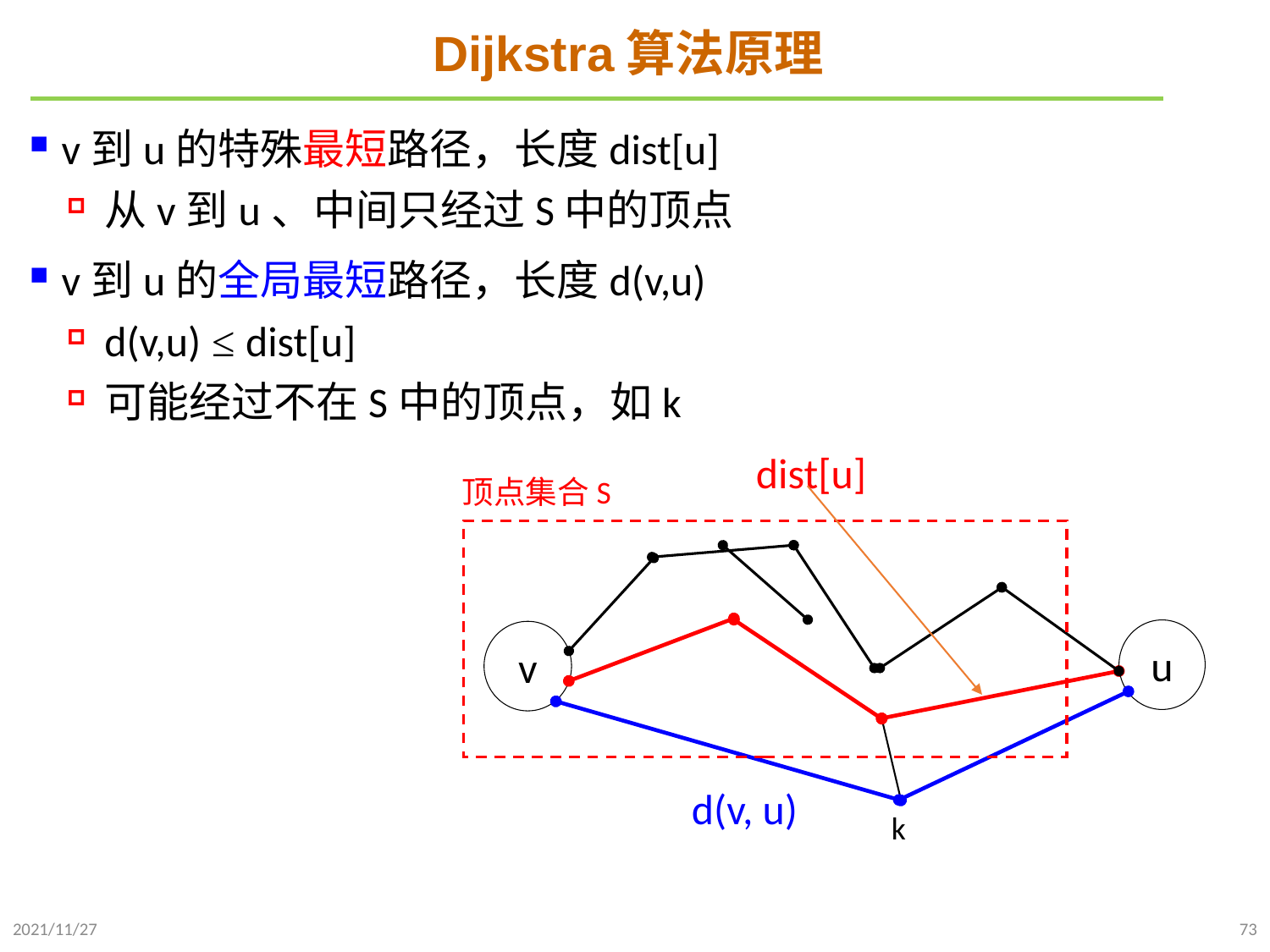

# Dijkstra算法原理
v到u的特殊最短路径，长度dist[u]
从v到u、中间只经过S中的顶点
v到u的全局最短路径，长度d(v,u)
d(v,u) ≤ dist[u]
可能经过不在S中的顶点，如k
dist[u]
顶点集合S

u
v

d(v, u)
k

2021/11/27
73